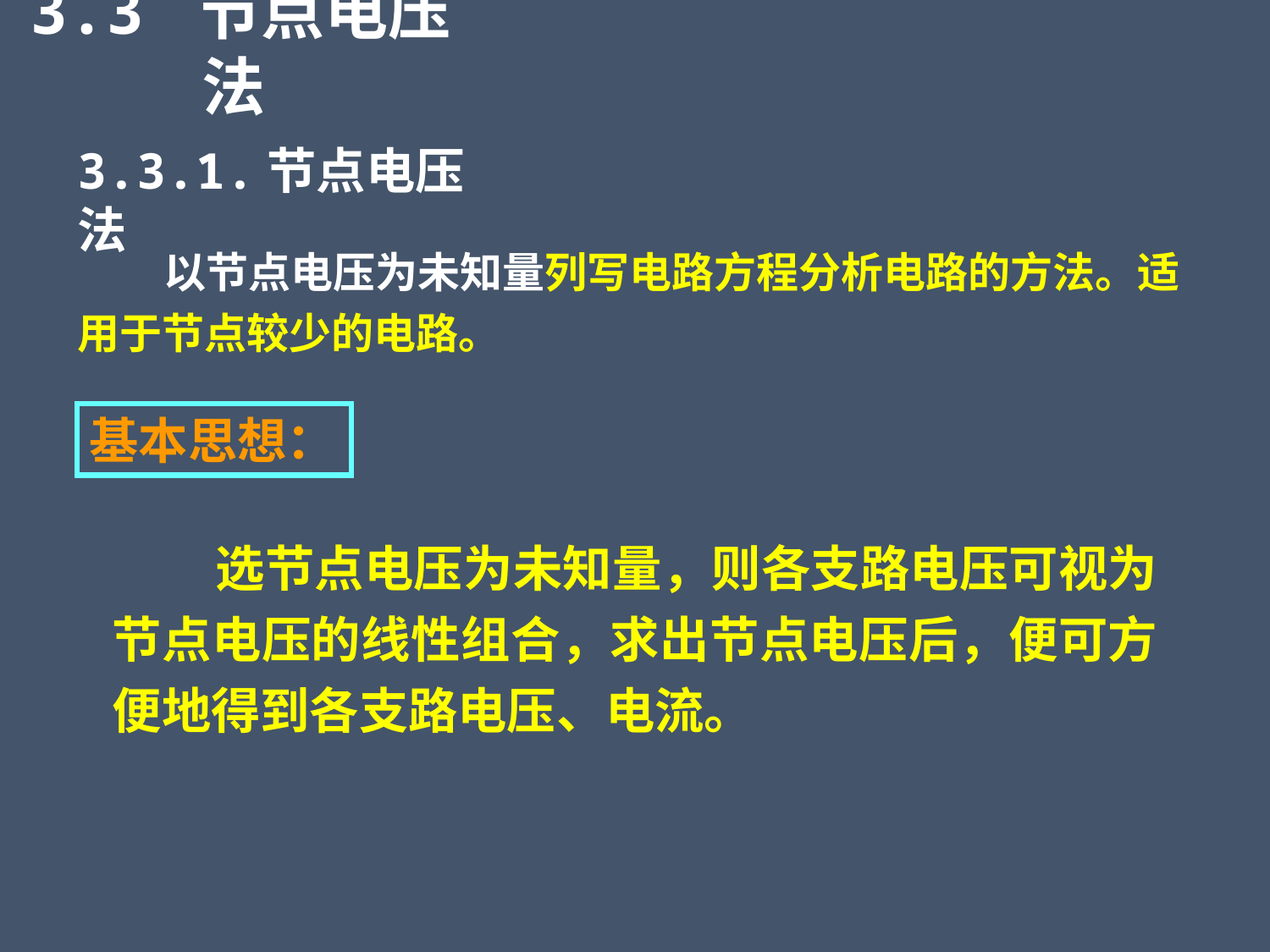

3.3 节点电压法
3.3.1.节点电压法
        以节点电压为未知量列写电路方程分析电路的方法。适用于节点较少的电路。
基本思想：
 选节点电压为未知量，则各支路电压可视为节点电压的线性组合，求出节点电压后，便可方便地得到各支路电压、电流。